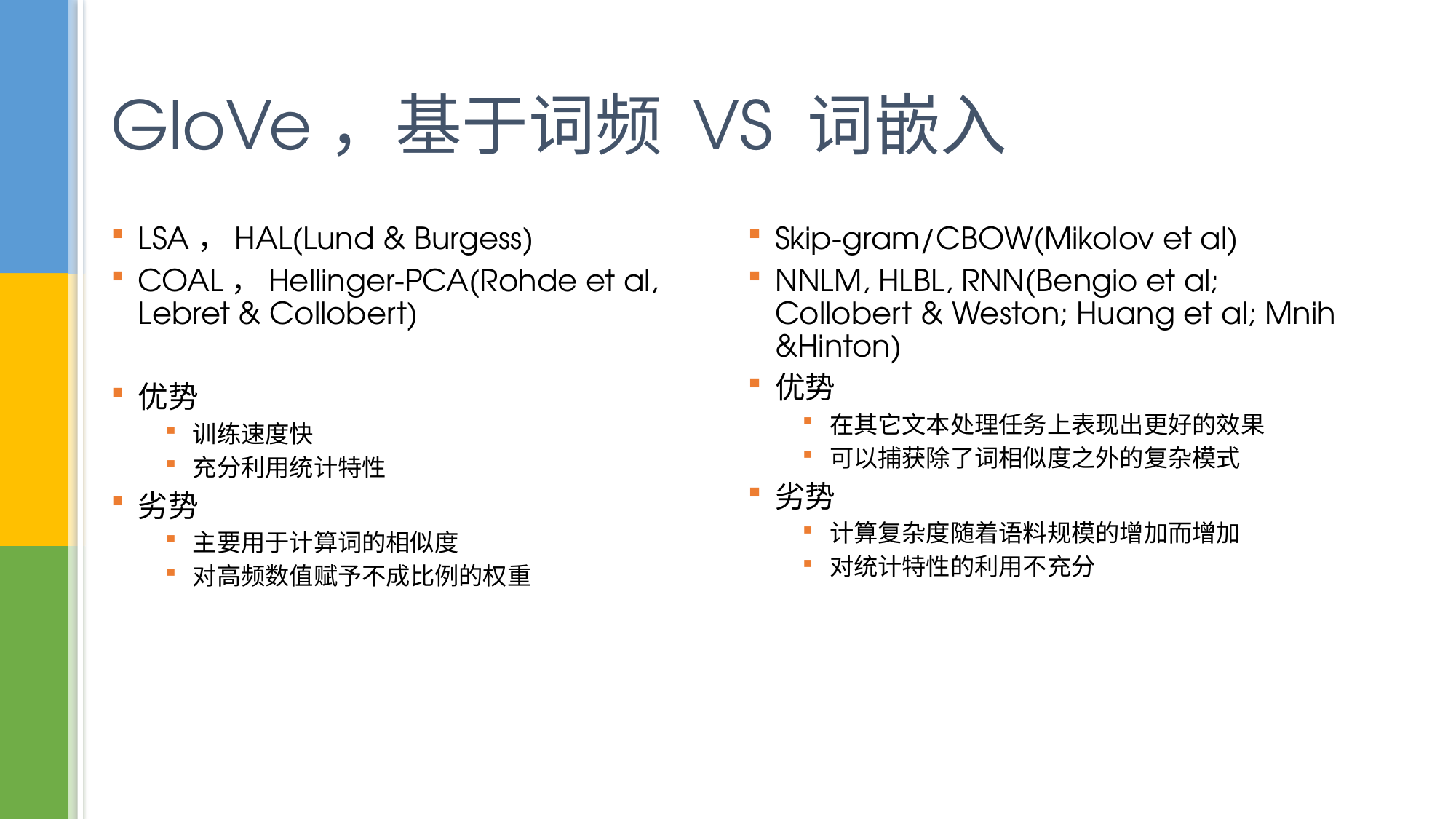

# GloVe，基于词频 VS 词嵌入
LSA，HAL(Lund & Burgess)
COAL，Hellinger-PCA(Rohde et al, Lebret & Collobert)

优势
训练速度快
充分利用统计特性
劣势
主要用于计算词的相似度
对高频数值赋予不成比例的权重
Skip-gram/CBOW(Mikolov et al)
NNLM, HLBL, RNN(Bengio et al; Collobert & Weston; Huang et al; Mnih &Hinton)
优势
在其它文本处理任务上表现出更好的效果
可以捕获除了词相似度之外的复杂模式
劣势
计算复杂度随着语料规模的增加而增加
对统计特性的利用不充分